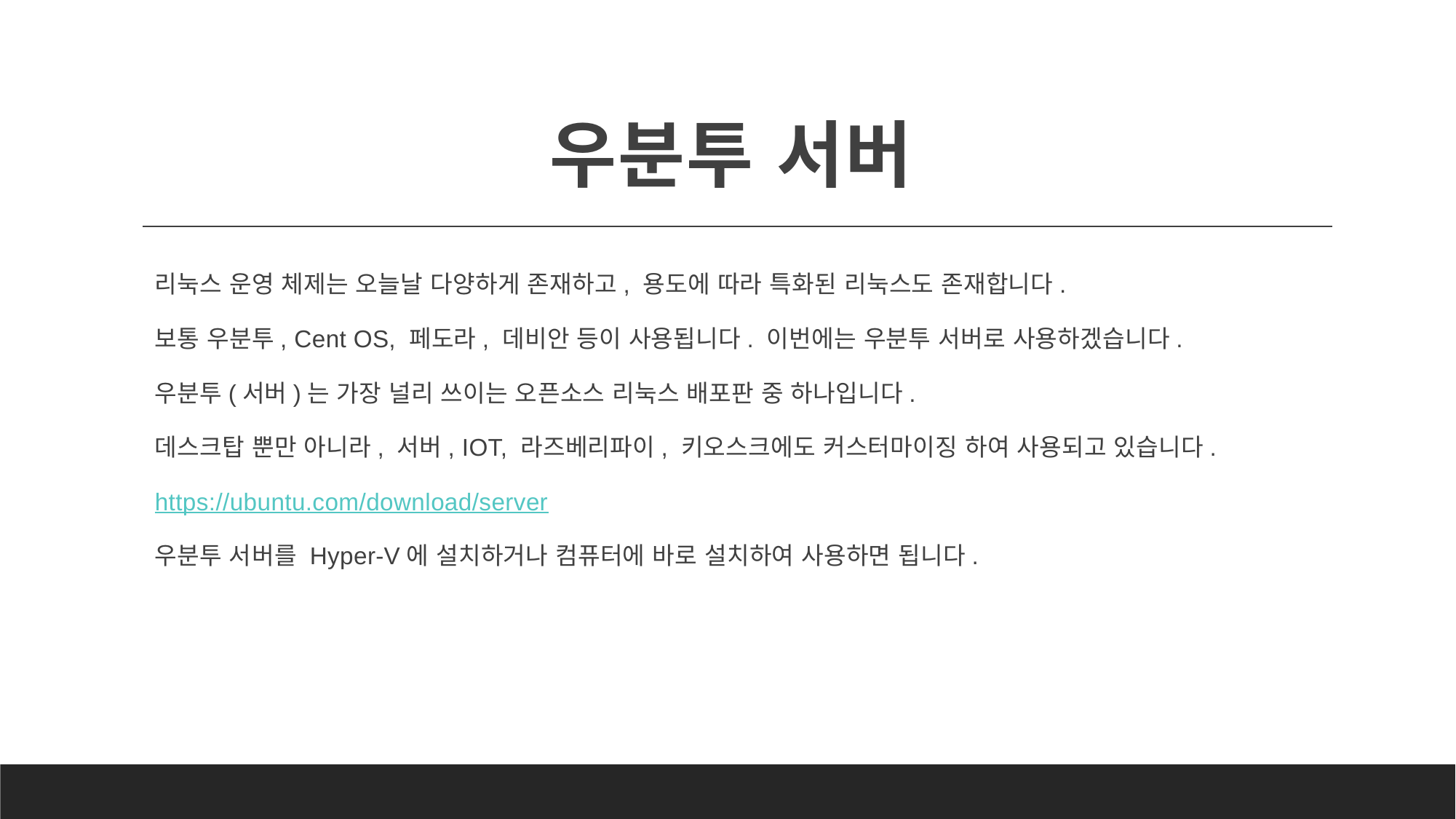

# 우분투 서버
리눅스 운영 체제는 오늘날 다양하게 존재하고, 용도에 따라 특화된 리눅스도 존재합니다.
보통 우분투, Cent OS, 페도라, 데비안 등이 사용됩니다. 이번에는 우분투 서버로 사용하겠습니다.
우분투(서버)는 가장 널리 쓰이는 오픈소스 리눅스 배포판 중 하나입니다.
데스크탑 뿐만 아니라, 서버, IOT, 라즈베리파이, 키오스크에도 커스터마이징 하여 사용되고 있습니다.
https://ubuntu.com/download/server
우분투 서버를 Hyper-V에 설치하거나 컴퓨터에 바로 설치하여 사용하면 됩니다.